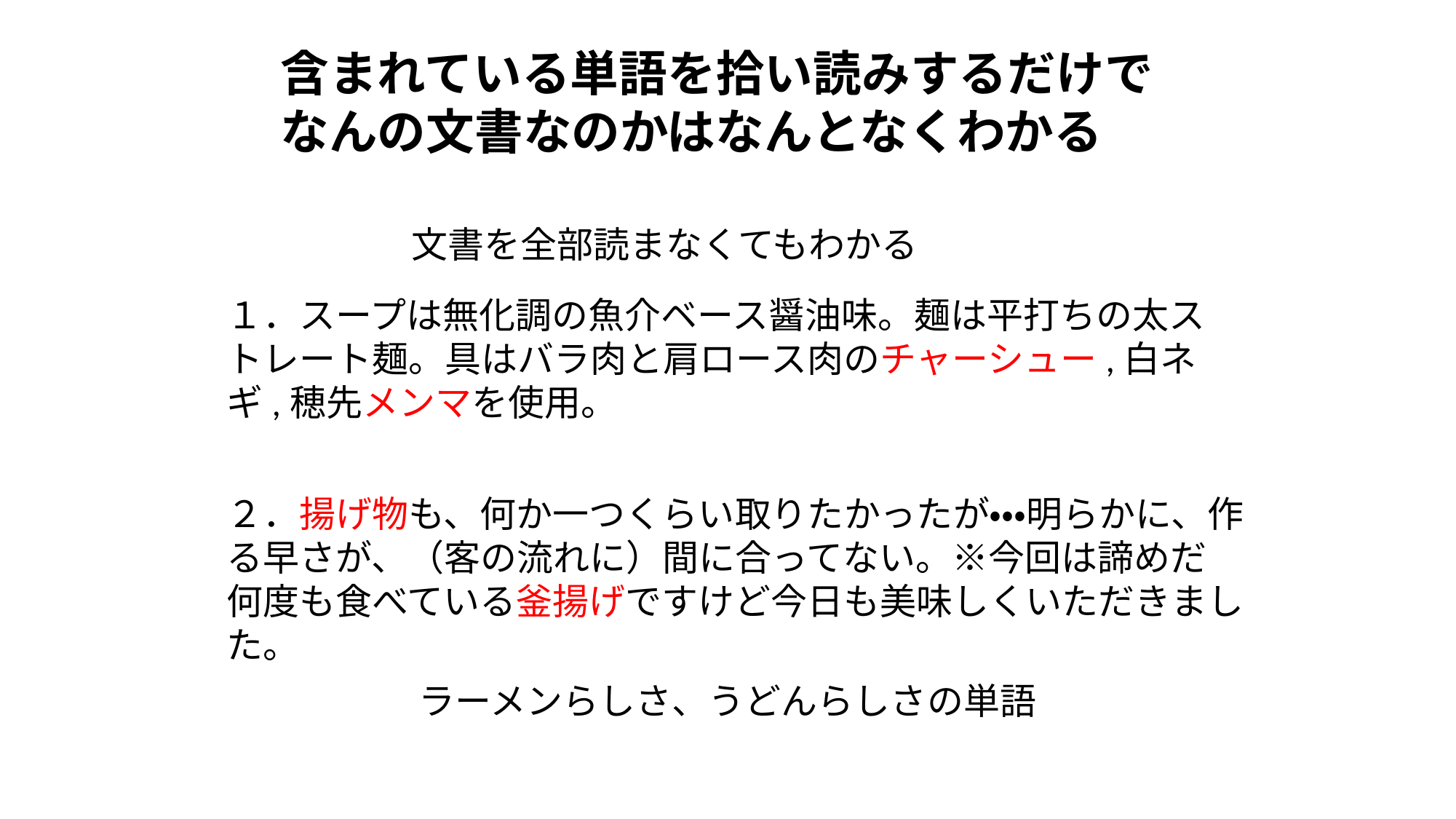

含まれている単語を拾い読みするだけでなんの文書なのかはなんとなくわかる
文書を全部読まなくてもわかる
１．スープは無化調の魚介ベース醤油味。麺は平打ちの太ストレート麺。具はバラ肉と肩ロース肉のチャーシュー,白ネギ,穂先メンマを使用。
２．揚げ物も、何か一つくらい取りたかったが・・・明らかに、作る早さが、（客の流れに）間に合ってない。※今回は諦めだ
何度も食べている釜揚げですけど今日も美味しくいただきました。
ラーメンらしさ、うどんらしさの単語